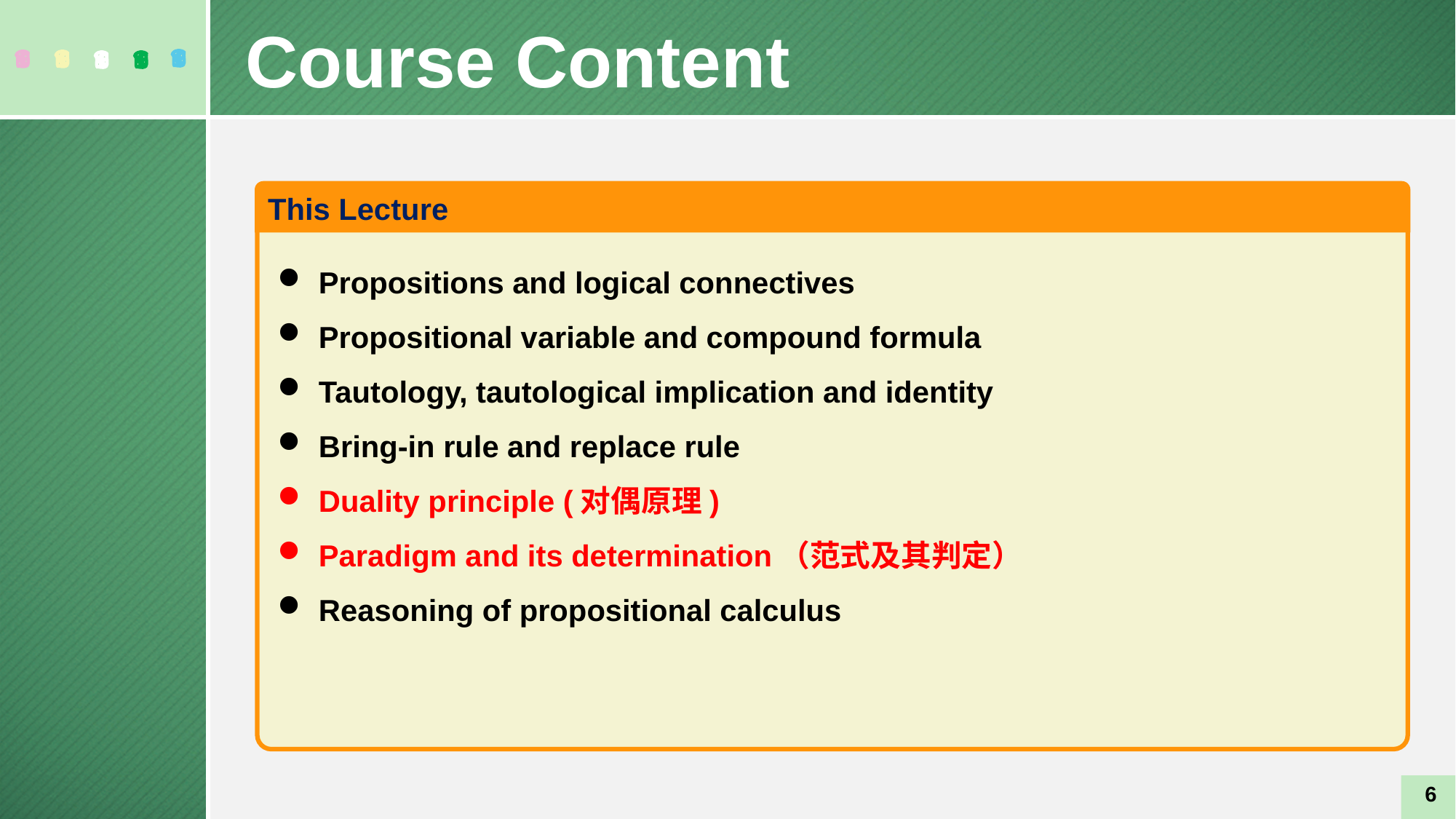

Course Content

This Lecture

Propositions and logical connectives
Propositional variable and compound formula
Tautology, tautological implication and identity
Bring-in rule and replace rule
Duality principle (对偶原理)
Paradigm and its determination（范式及其判定）
Reasoning of propositional calculus

6